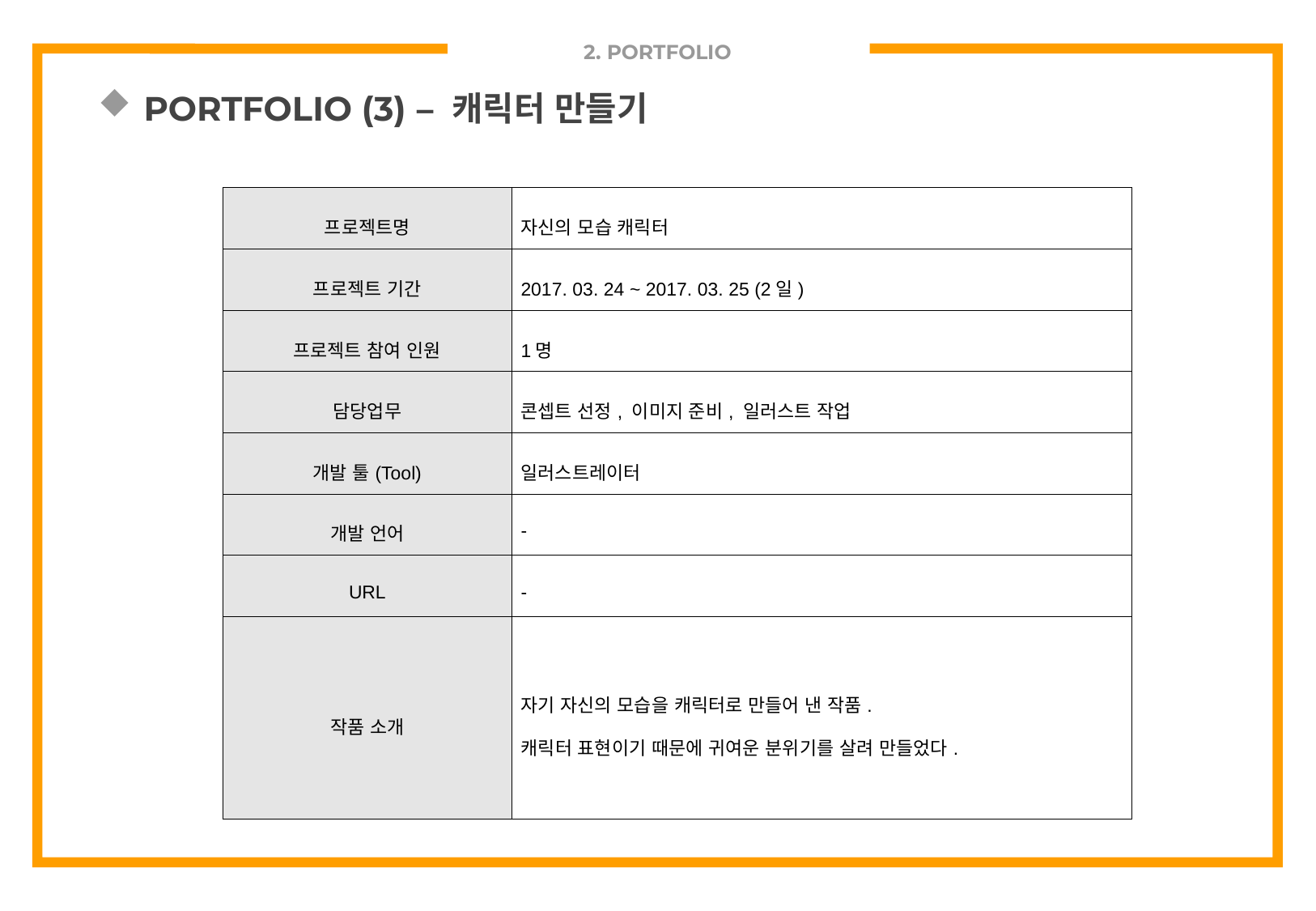

# 2. PORTFOLIO
PORTFOLIO (3) – 캐릭터 만들기

| 프로젝트명 | 자신의 모습 캐릭터 |
| --- | --- |
| 프로젝트 기간 | 2017. 03. 24 ~ 2017. 03. 25 (2일) |
| 프로젝트 참여 인원 | 1명 |
| 담당업무 | 콘셉트 선정, 이미지 준비, 일러스트 작업 |
| 개발 툴(Tool) | 일러스트레이터 |
| 개발 언어 | - |
| URL | - |
| 작품 소개 | 자기 자신의 모습을 캐릭터로 만들어 낸 작품. 캐릭터 표현이기 때문에 귀여운 분위기를 살려 만들었다. |